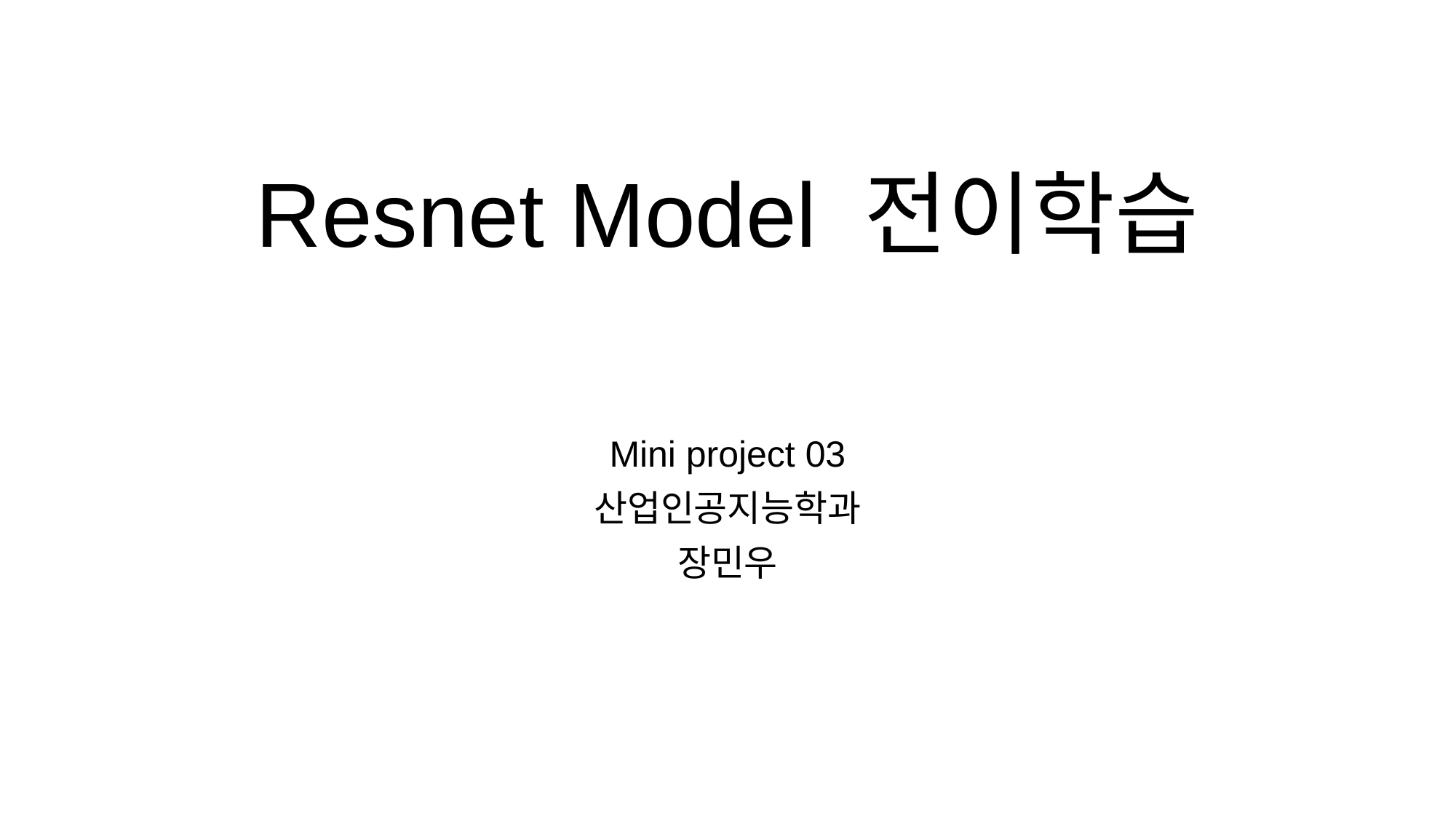

# Resnet Model 전이학습
Mini project 03
산업인공지능학과
장민우